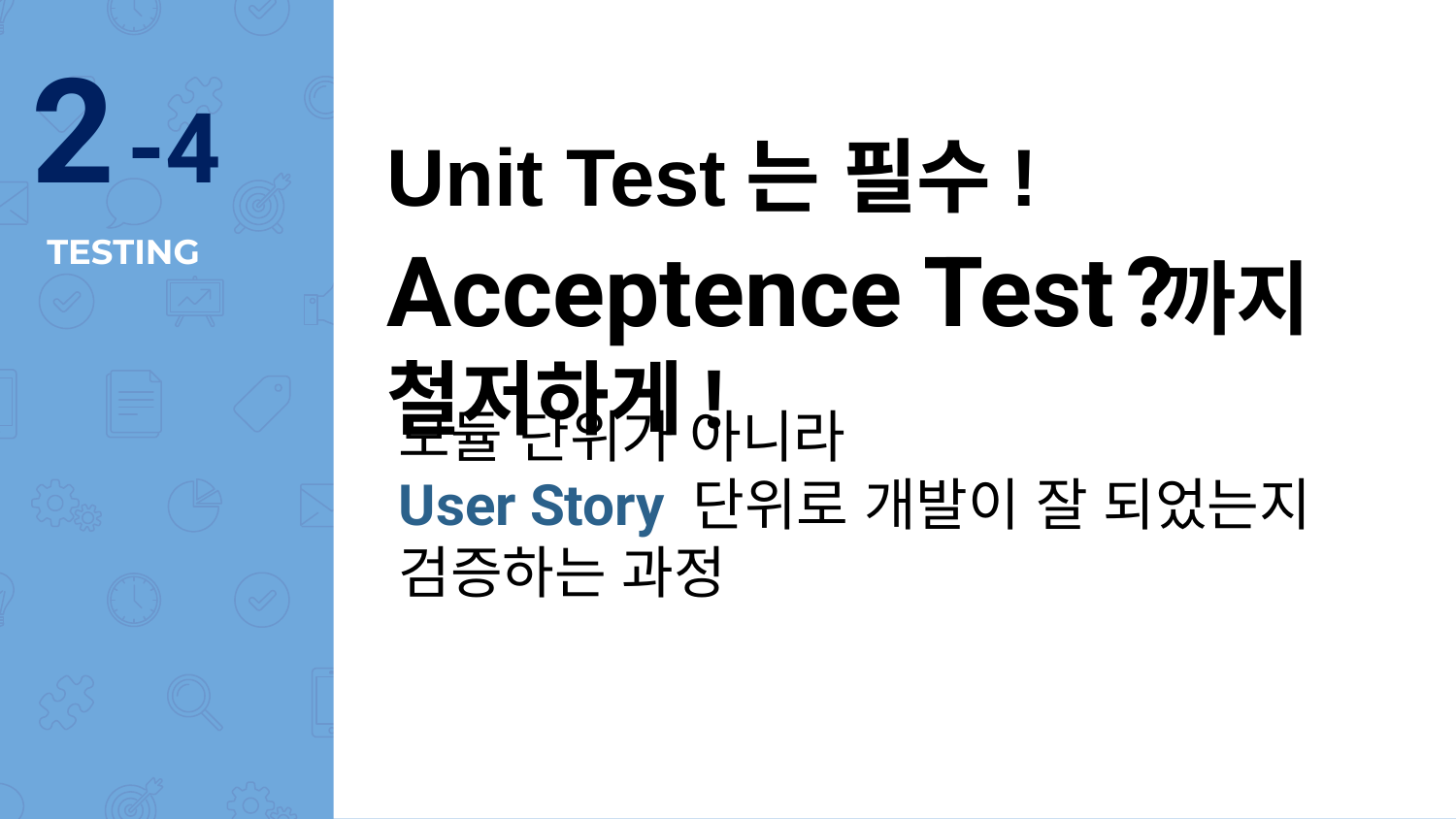

2 -4
Unit Test는 필수!
Acceptence Test
Acceptence Test?
# TESTING
Acceptence Test 까지
철저하게!
모듈 단위가 아니라
User Story 단위로 개발이 잘 되었는지 검증하는 과정